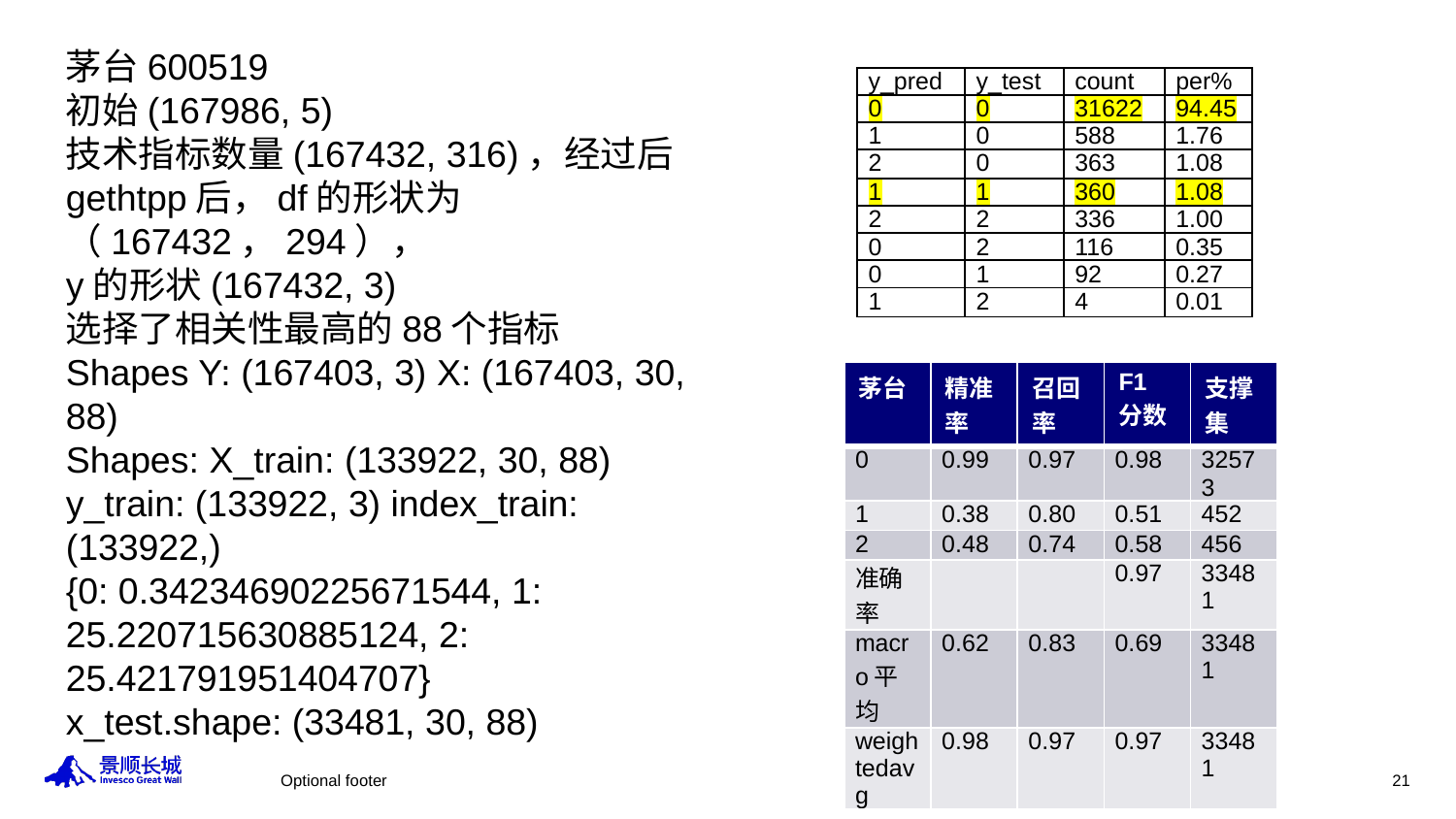

茅台600519
初始(167986, 5)
技术指标数量(167432, 316)，经过后gethtpp后，df的形状为（167432，294），
y的形状(167432, 3)
选择了相关性最高的88个指标
Shapes Y: (167403, 3) X: (167403, 30, 88)
Shapes: X_train: (133922, 30, 88) y_train: (133922, 3) index_train: (133922,)
{0: 0.34234690225671544, 1: 25.220715630885124, 2: 25.421791951404707}
x_test.shape: (33481, 30, 88)
| y\_pred | y\_test | count | per% |
| --- | --- | --- | --- |
| 0 | 0 | 31622 | 94.45 |
| 1 | 0 | 588 | 1.76 |
| 2 | 0 | 363 | 1.08 |
| 1 | 1 | 360 | 1.08 |
| 2 | 2 | 336 | 1.00 |
| 0 | 2 | 116 | 0.35 |
| 0 | 1 | 92 | 0.27 |
| 1 | 2 | 4 | 0.01 |
| 茅台 | 精准率 | 召回率 | F1分数 | 支撑集 |
| --- | --- | --- | --- | --- |
| 0 | 0.99 | 0.97 | 0.98 | 32573 |
| 1 | 0.38 | 0.80 | 0.51 | 452 |
| 2 | 0.48 | 0.74 | 0.58 | 456 |
| 准确率 |  |  | 0.97 | 33481 |
| macro平均 | 0.62 | 0.83 | 0.69 | 33481 |
| weightedavg | 0.98 | 0.97 | 0.97 | 33481 |
Optional footer
21